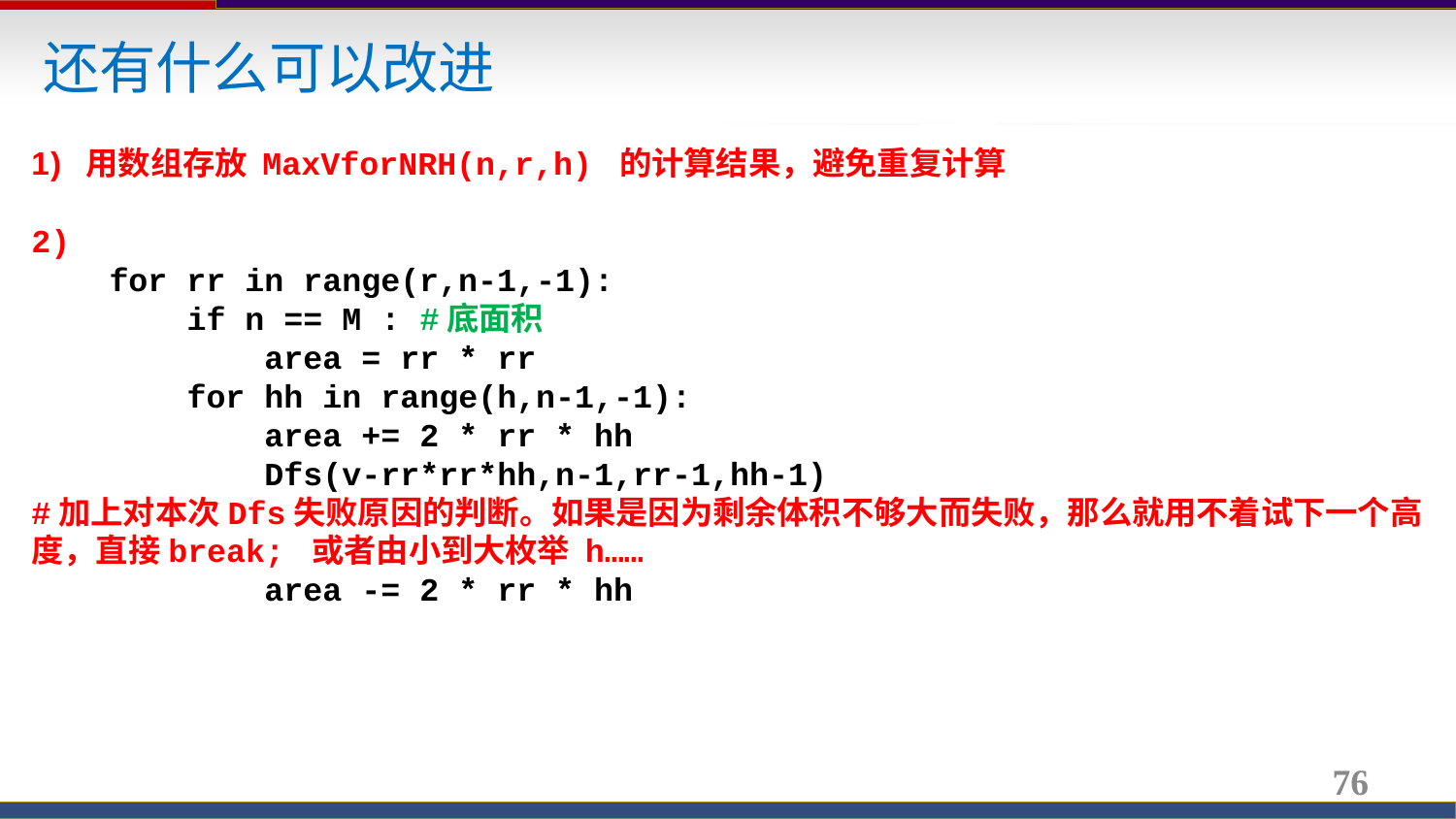

还有什么可以改进

用数组存放 MaxVforNRH(n,r,h) 的计算结果，避免重复计算

2)
    for rr in range(r,n-1,-1):
        if n == M : #底面积
            area = rr * rr
        for hh in range(h,n-1,-1):
            area += 2 * rr * hh
            Dfs(v-rr*rr*hh,n-1,rr-1,hh-1)
#加上对本次Dfs失败原因的判断。如果是因为剩余体积不够大而失败，那么就用不着试下一个高度，直接break; 或者由小到大枚举 h……
            area -= 2 * rr * hh